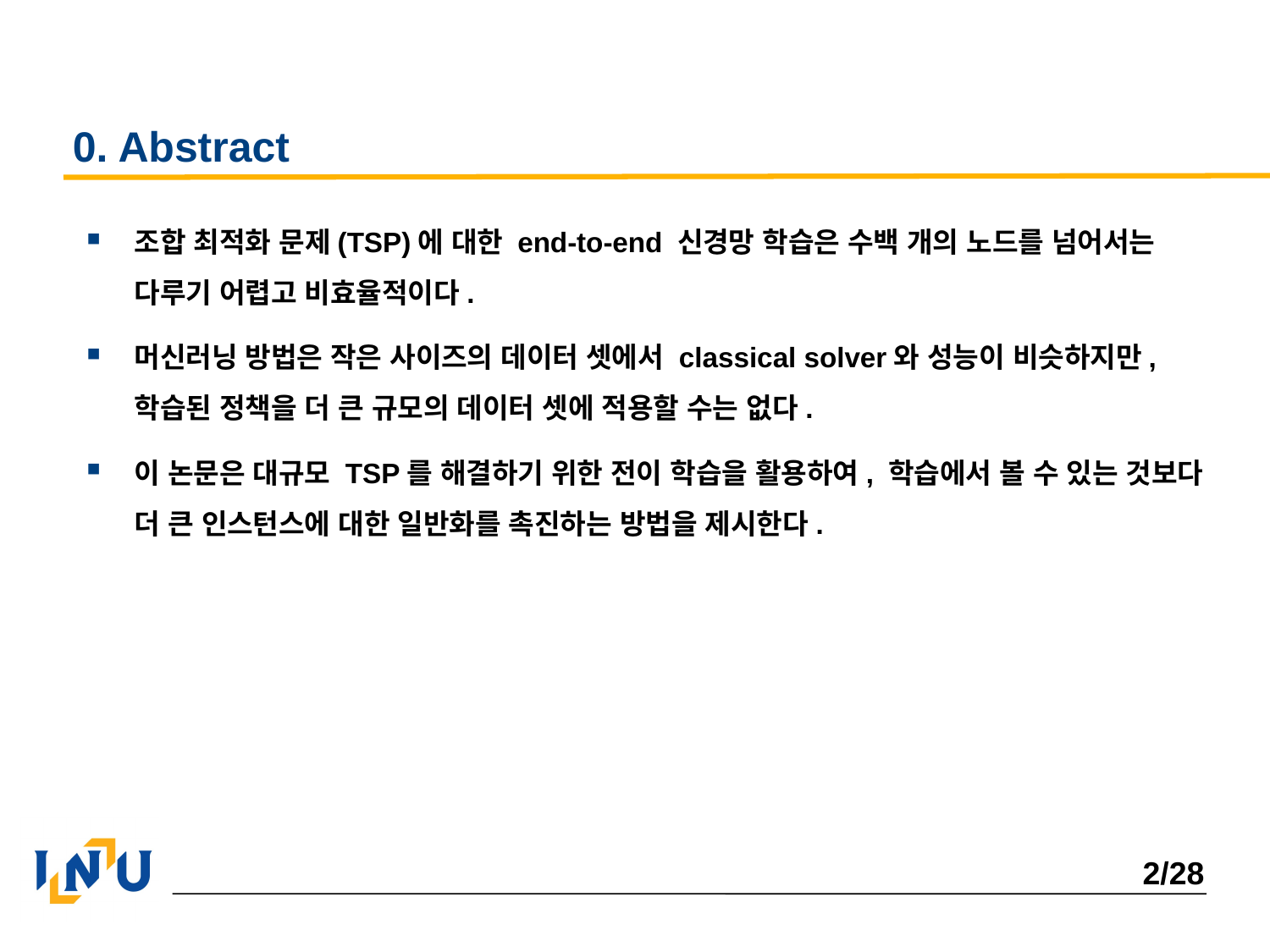

# 0. Abstract
조합 최적화 문제(TSP)에 대한 end-to-end 신경망 학습은 수백 개의 노드를 넘어서는 다루기 어렵고 비효율적이다.
머신러닝 방법은 작은 사이즈의 데이터 셋에서 classical solver와 성능이 비슷하지만, 학습된 정책을 더 큰 규모의 데이터 셋에 적용할 수는 없다.
이 논문은 대규모 TSP를 해결하기 위한 전이 학습을 활용하여, 학습에서 볼 수 있는 것보다 더 큰 인스턴스에 대한 일반화를 촉진하는 방법을 제시한다.